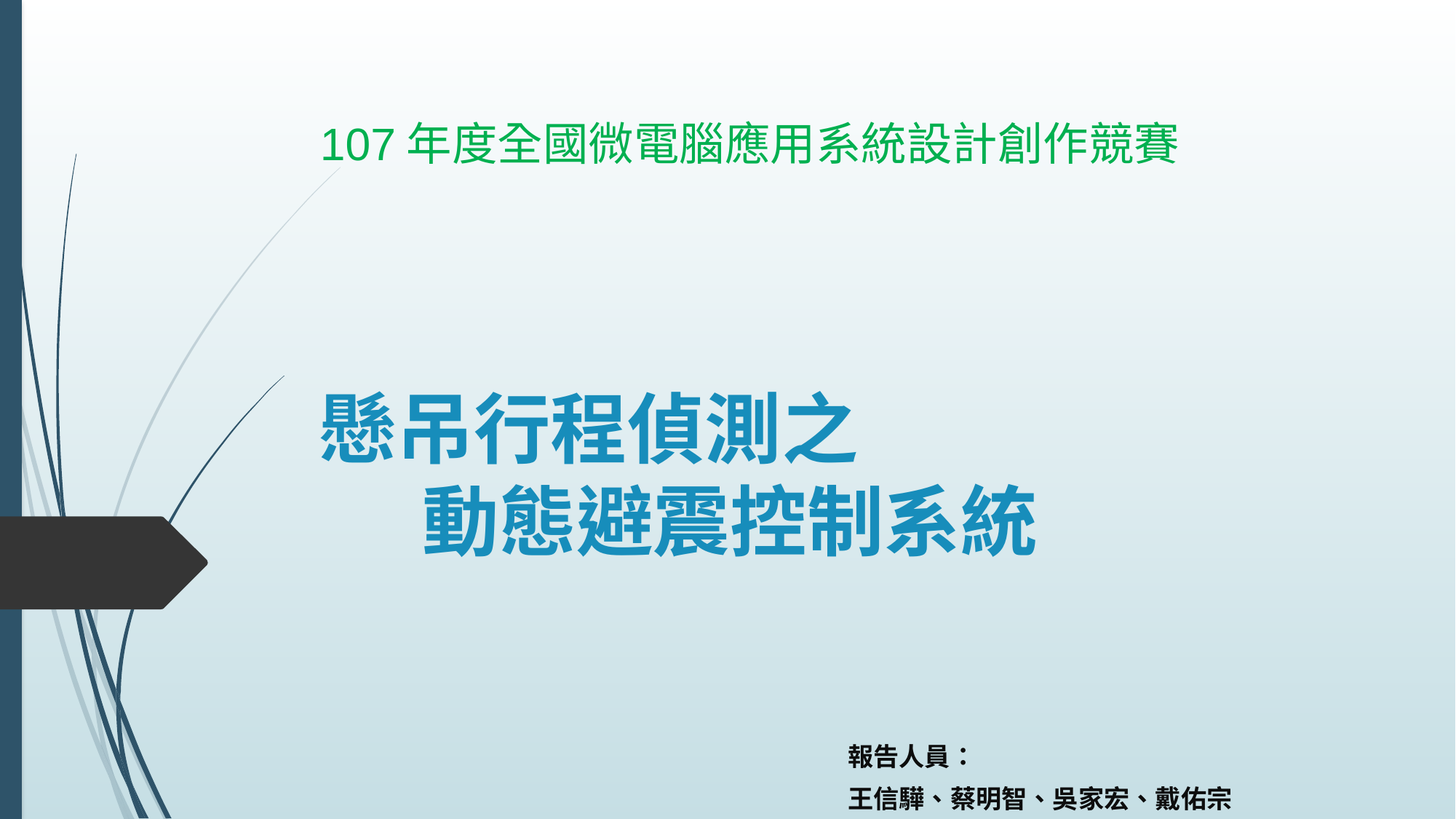

107年度全國微電腦應用系統設計創作競賽
# 懸吊行程偵測之 動態避震控制系統
報告人員：
王信驊、蔡明智、吳家宏、戴佑宗